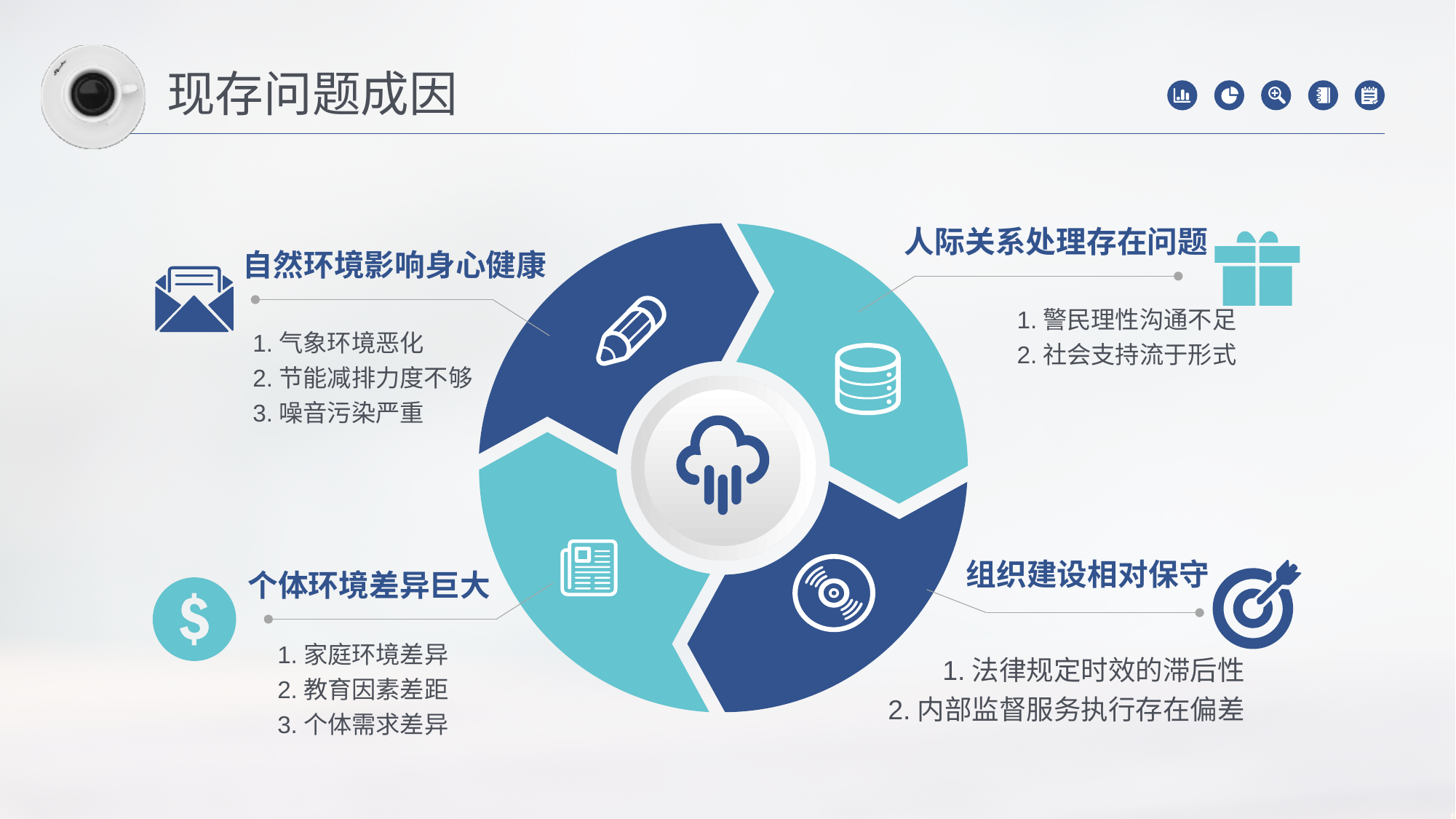

现存问题成因
人际关系处理存在问题

自然环境影响身心健康

1.警民理性沟通不足
2.社会支持流于形式

1.气象环境恶化
2.节能减排力度不够
3.噪音污染严重

组织建设相对保守

个体环境差异巨大

1.家庭环境差异
2.教育因素差距
3.个体需求差异

1.法律规定时效的滞后性
2.内部监督服务执行存在偏差